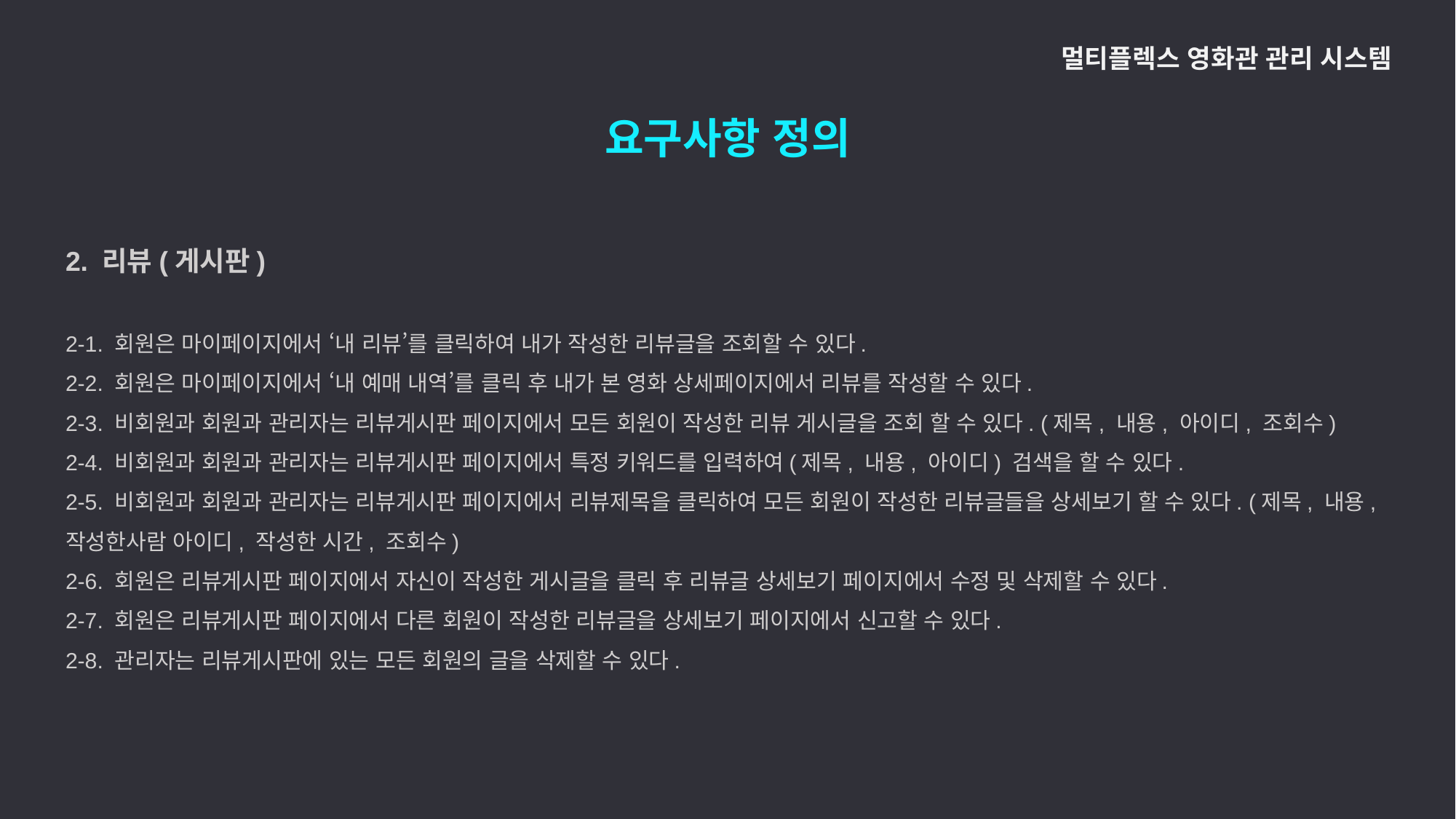

멀티플렉스 영화관 관리 시스템
요구사항 정의
2. 리뷰(게시판)

2-1. 회원은 마이페이지에서 ‘내 리뷰’를 클릭하여 내가 작성한 리뷰글을 조회할 수 있다.
2-2. 회원은 마이페이지에서 ‘내 예매 내역’를 클릭 후 내가 본 영화 상세페이지에서 리뷰를 작성할 수 있다.
2-3. 비회원과 회원과 관리자는 리뷰게시판 페이지에서 모든 회원이 작성한 리뷰 게시글을 조회 할 수 있다. (제목, 내용, 아이디, 조회수)
2-4. 비회원과 회원과 관리자는 리뷰게시판 페이지에서 특정 키워드를 입력하여(제목, 내용, 아이디) 검색을 할 수 있다.
2-5. 비회원과 회원과 관리자는 리뷰게시판 페이지에서 리뷰제목을 클릭하여 모든 회원이 작성한 리뷰글들을 상세보기 할 수 있다. (제목, 내용, 작성한사람 아이디, 작성한 시간, 조회수)
2-6. 회원은 리뷰게시판 페이지에서 자신이 작성한 게시글을 클릭 후 리뷰글 상세보기 페이지에서 수정 및 삭제할 수 있다.
2-7. 회원은 리뷰게시판 페이지에서 다른 회원이 작성한 리뷰글을 상세보기 페이지에서 신고할 수 있다.
2-8. 관리자는 리뷰게시판에 있는 모든 회원의 글을 삭제할 수 있다.